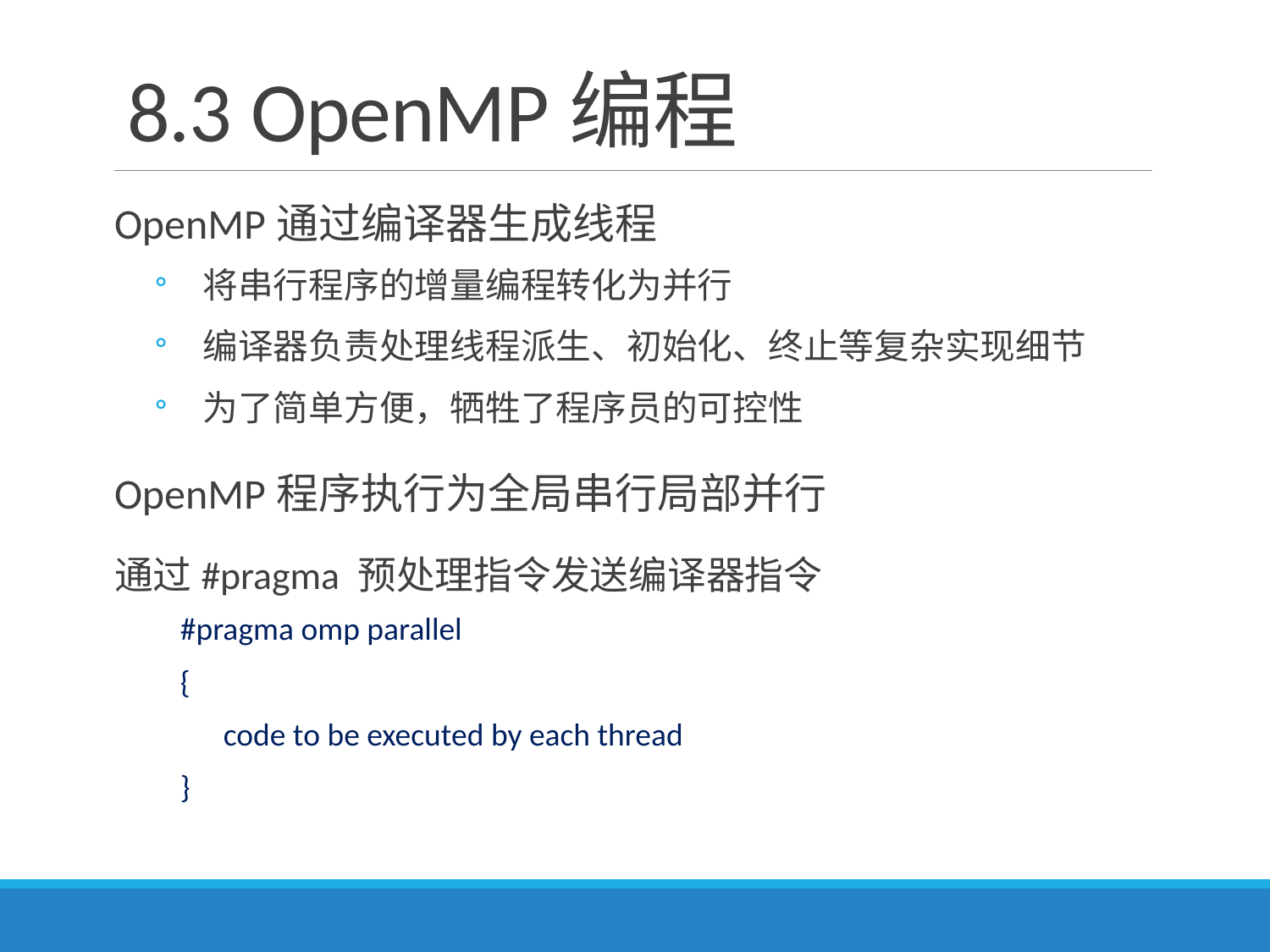

# 8.3 OpenMP编程
OpenMP通过编译器生成线程
将串行程序的增量编程转化为并行
编译器负责处理线程派生、初始化、终止等复杂实现细节
为了简单方便，牺牲了程序员的可控性
OpenMP程序执行为全局串行局部并行
通过#pragma 预处理指令发送编译器指令
#pragma omp parallel
{
      code to be executed by each thread
}
53